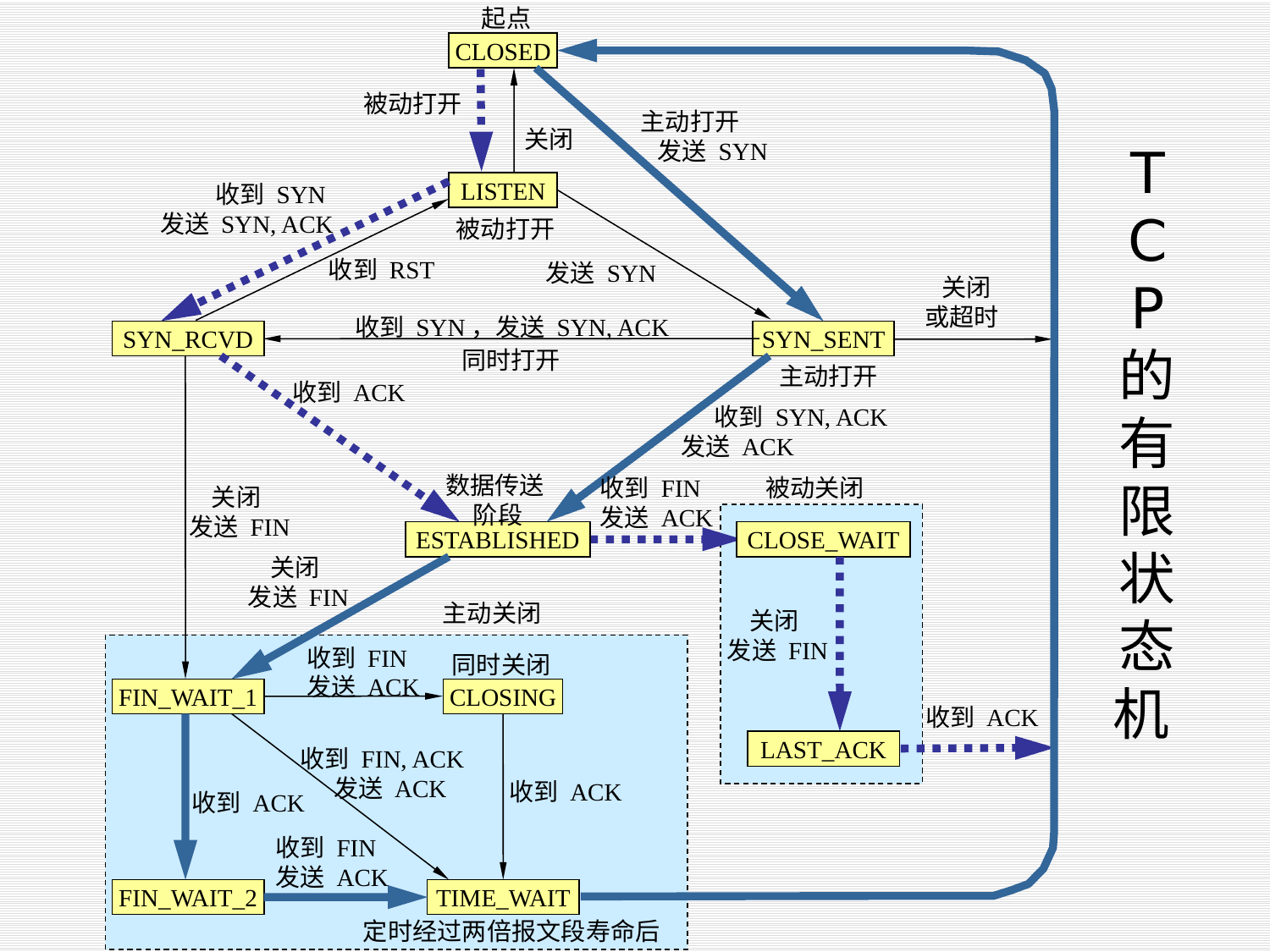

起点
CLOSED

被动打开

主动打开
  发送 SYN
关闭
# T C P 的 有 限 状 态 机

         收到 SYN
发送 SYN, ACK
LISTEN

被动打开
收到 RST
发送 SYN
  关闭
或超时
收到 SYN，发送 SYN, ACK
SYN_RCVD
SYN_SENT
同时打开

主动打开

收到 ACK
     收到 SYN, ACK
发送 ACK

数据传送
    阶段
收到 FIN
发送 ACK
被动关闭
   关闭
发送 FIN

ESTABLISHED
CLOSE_WAIT
   关闭
发送 FIN

主动关闭
   关闭
发送 FIN

收到 FIN
发送 ACK
同时关闭
FIN_WAIT_1
CLOSING
收到 ACK

LAST_ACK
收到 FIN, ACK
     发送 ACK

收到 ACK
收到 ACK
收到 FIN
发送 ACK
FIN_WAIT_2
TIME_WAIT

定时经过两倍报文段寿命后